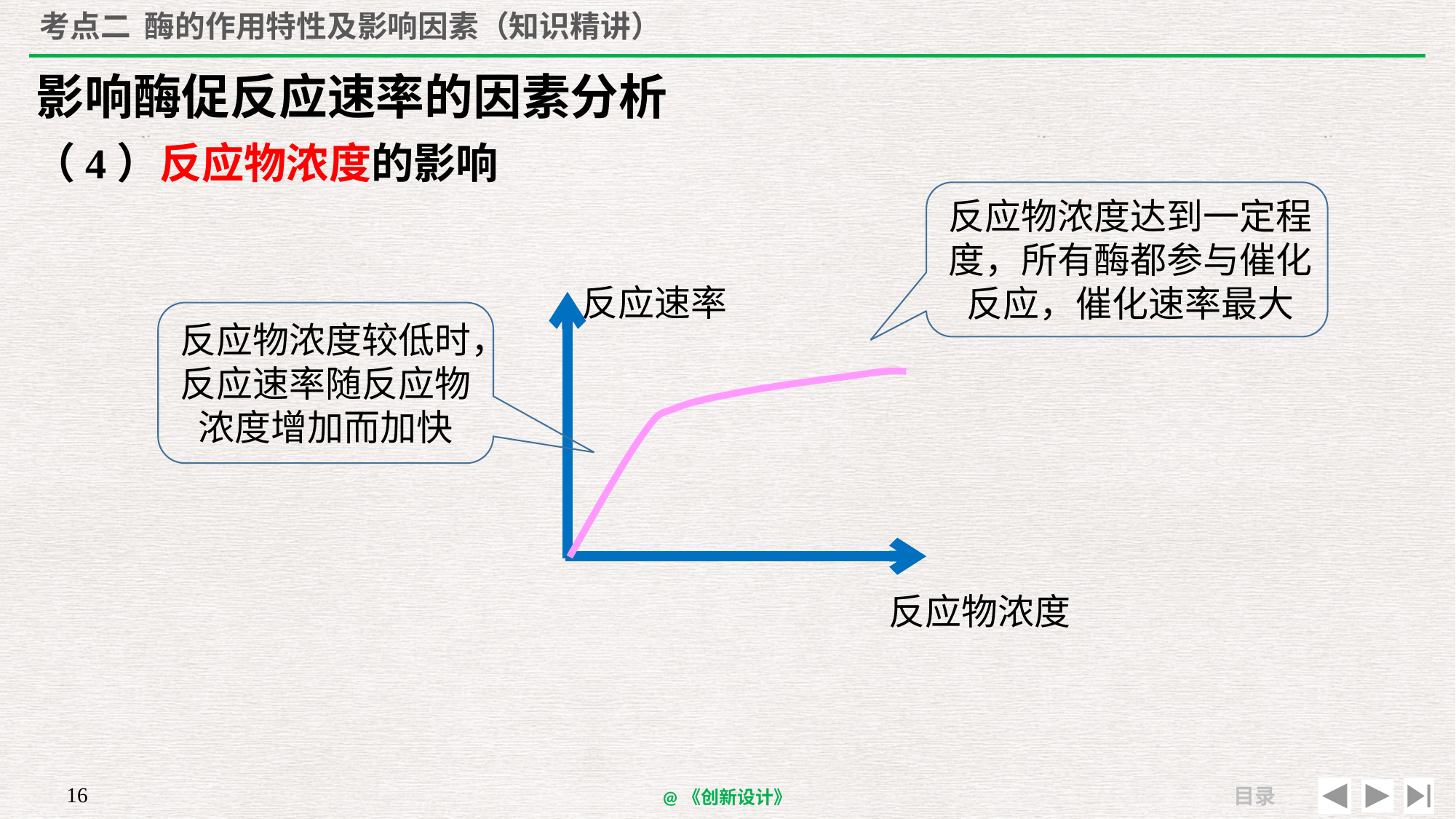

# 考点二  酶的作用特性及影响因素（知识精讲）
影响酶促反应速率的因素分析
（4）反应物浓度的影响

反应物浓度达到一定程度，所有酶都参与催化反应，催化速率最大
反应速率

反应物浓度较低时，反应速率随反应物浓度增加而加快

反应物浓度